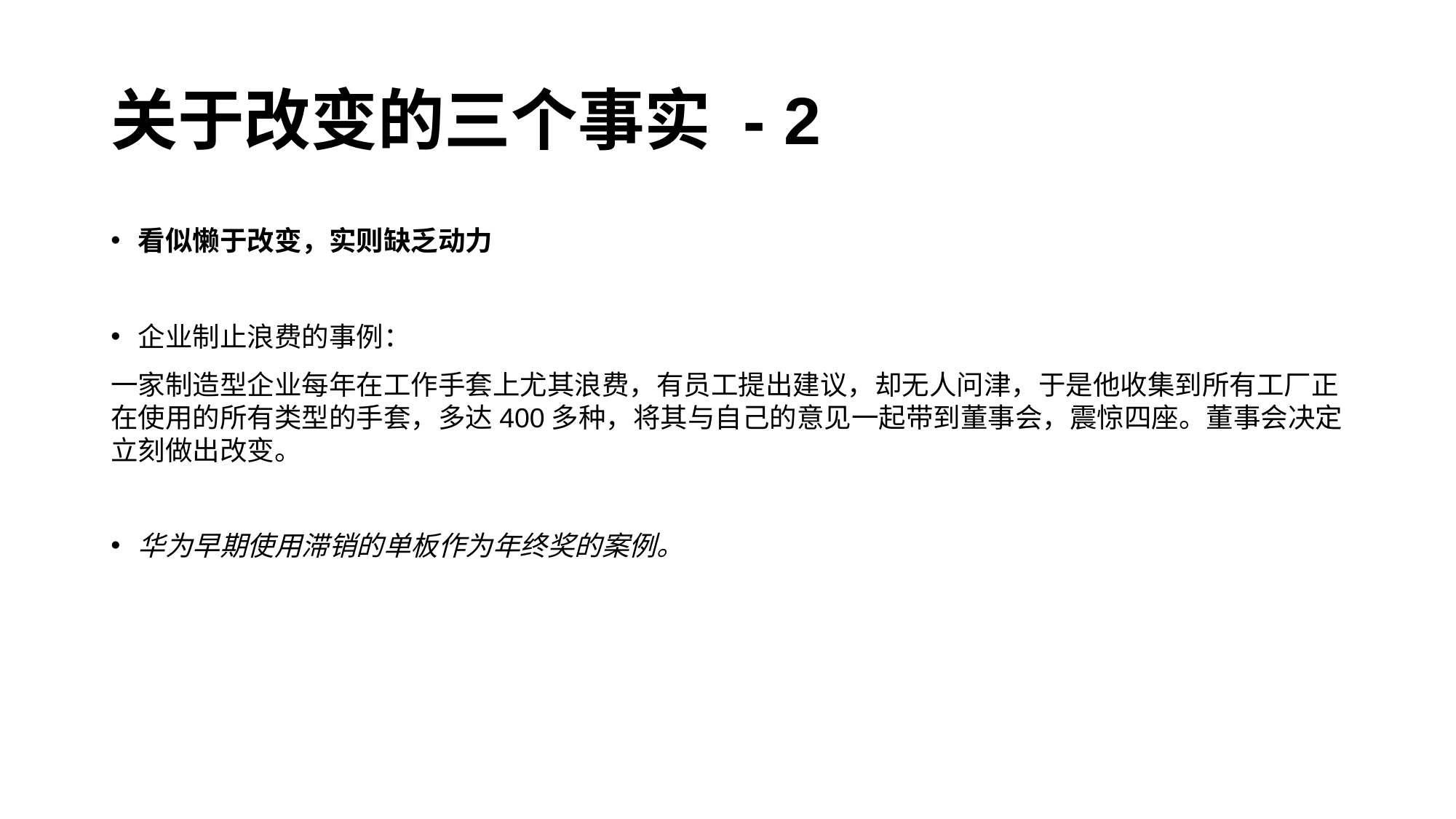

# 关于改变的三个事实 - 2
看似懒于改变，实则缺乏动力

企业制止浪费的事例：
一家制造型企业每年在工作手套上尤其浪费，有员工提出建议，却无人问津，于是他收集到所有工厂正在使用的所有类型的手套，多达400多种，将其与自己的意见一起带到董事会，震惊四座。董事会决定立刻做出改变。

华为早期使用滞销的单板作为年终奖的案例。